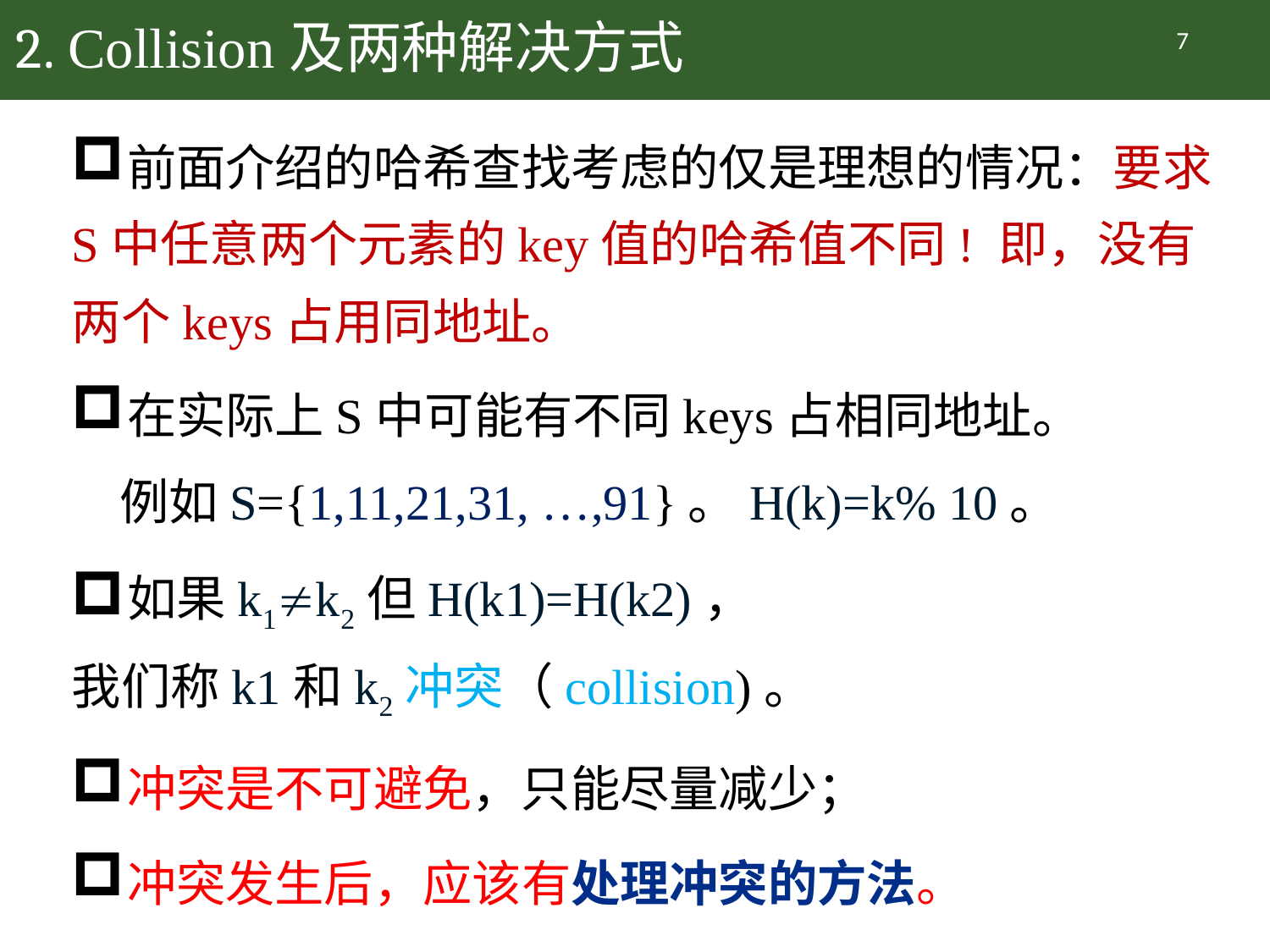

# 2. Collision及两种解决方式
7
前面介绍的哈希查找考虑的仅是理想的情况：要求S中任意两个元素的key值的哈希值不同! 即，没有两个keys占用同地址。
在实际上S中可能有不同keys占相同地址。
  例如S={1,11,21,31, …,91}。H(k)=k% 10。
如果k1≠k2但H(k1)=H(k2)，
我们称k1和k2冲突（collision)。
冲突是不可避免，只能尽量减少；
冲突发生后，应该有处理冲突的方法。